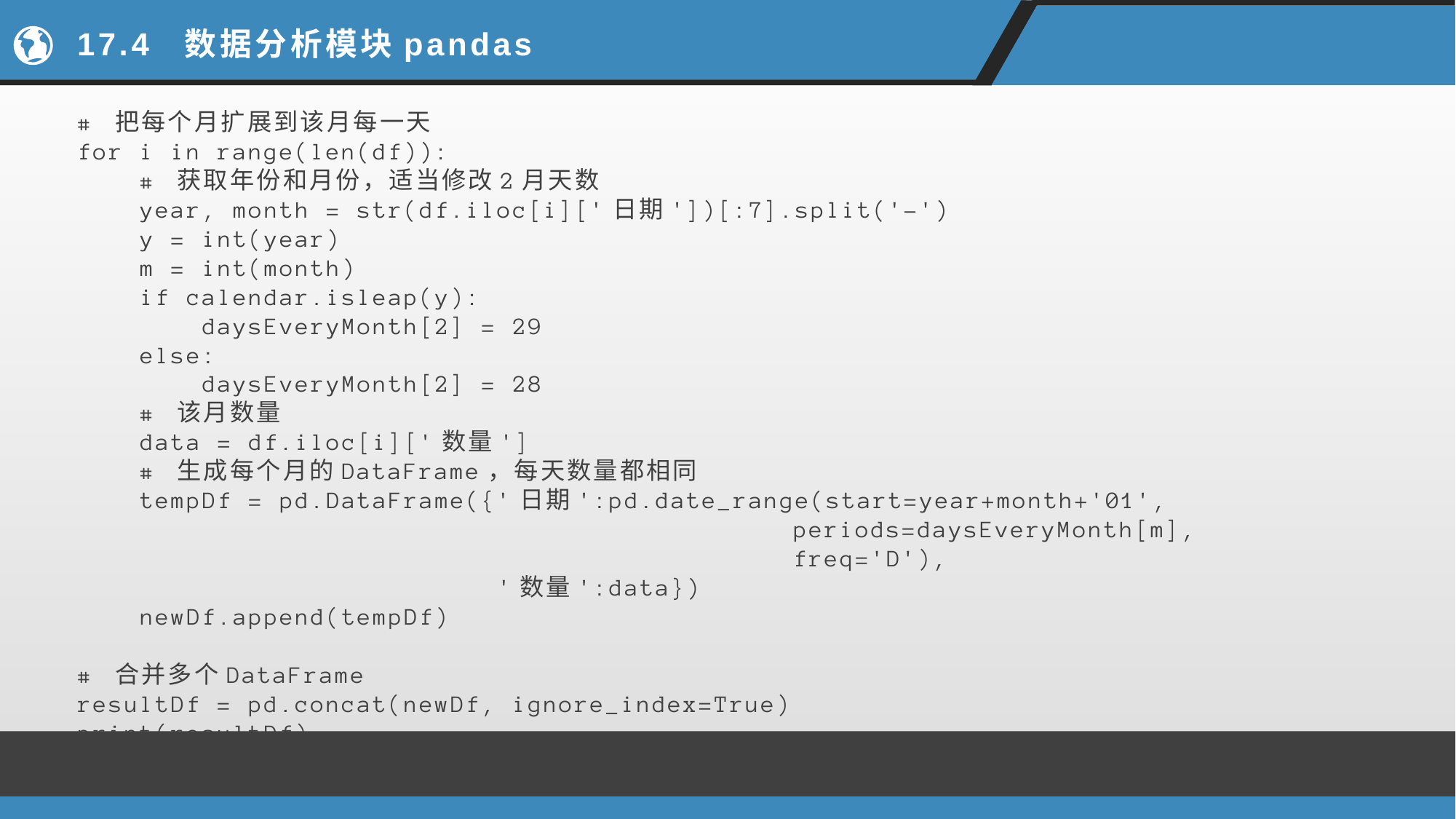

# 17.4  数据分析模块pandas

# 把每个月扩展到该月每一天
for i in range(len(df)):
    # 获取年份和月份，适当修改2月天数
    year, month = str(df.iloc[i]['日期'])[:7].split('-')
    y = int(year)
    m = int(month)
    if calendar.isleap(y):
        daysEveryMonth[2] = 29
    else:
        daysEveryMonth[2] = 28
    # 该月数量
    data = df.iloc[i]['数量']
    # 生成每个月的DataFrame，每天数量都相同
    tempDf = pd.DataFrame({'日期':pd.date_range(start=year+month+'01',
                                              periods=daysEveryMonth[m],
                                              freq='D'),
                           '数量':data})
    newDf.append(tempDf)

# 合并多个DataFrame
resultDf = pd.concat(newDf, ignore_index=True)
print(resultDf)